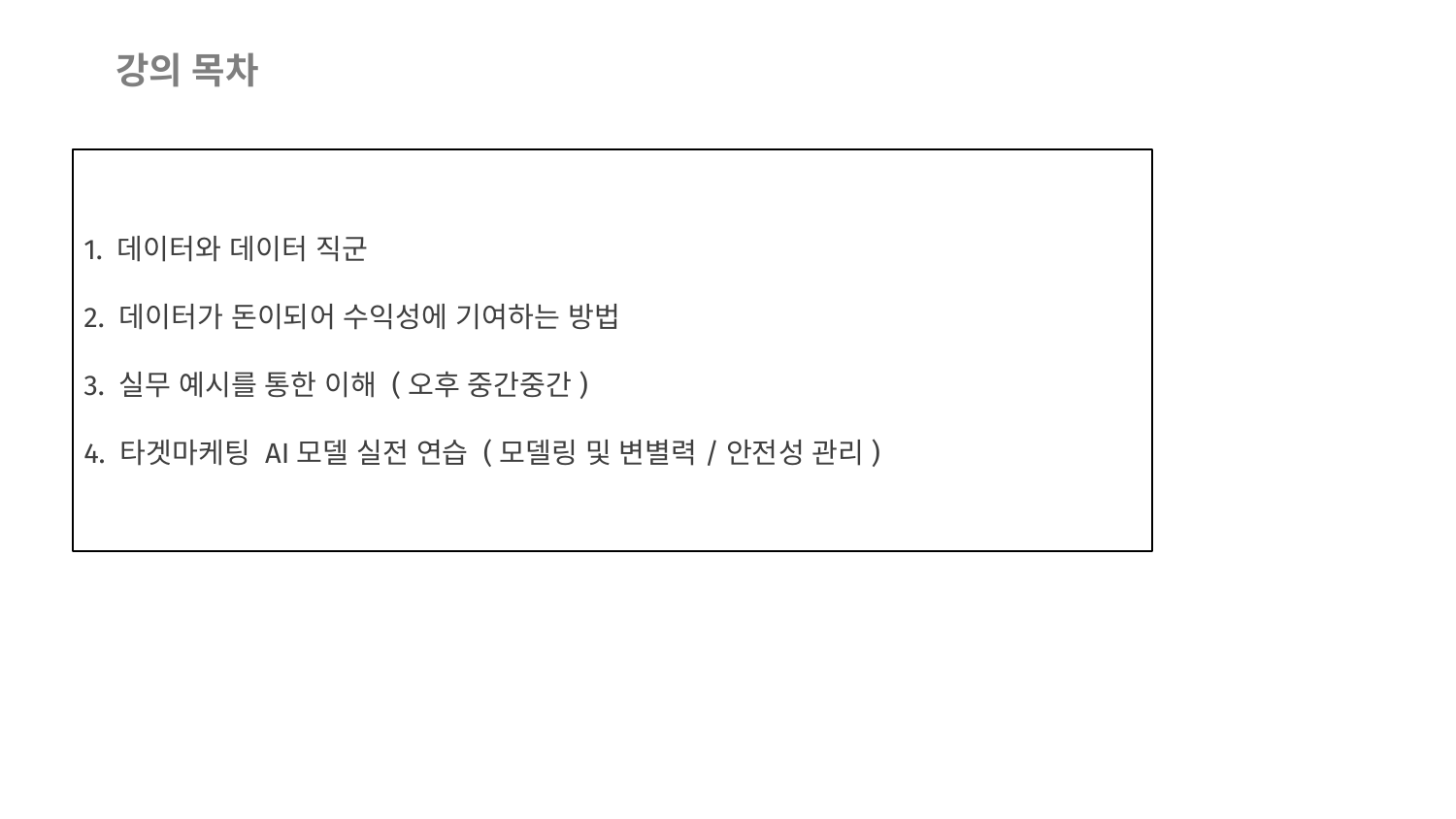

강의 목차
1. 데이터와 데이터 직군

2. 데이터가 돈이되어 수익성에 기여하는 방법

3. 실무 예시를 통한 이해 (오후 중간중간)

4. 타겟마케팅 AI모델 실전 연습 (모델링 및 변별력/안전성 관리)